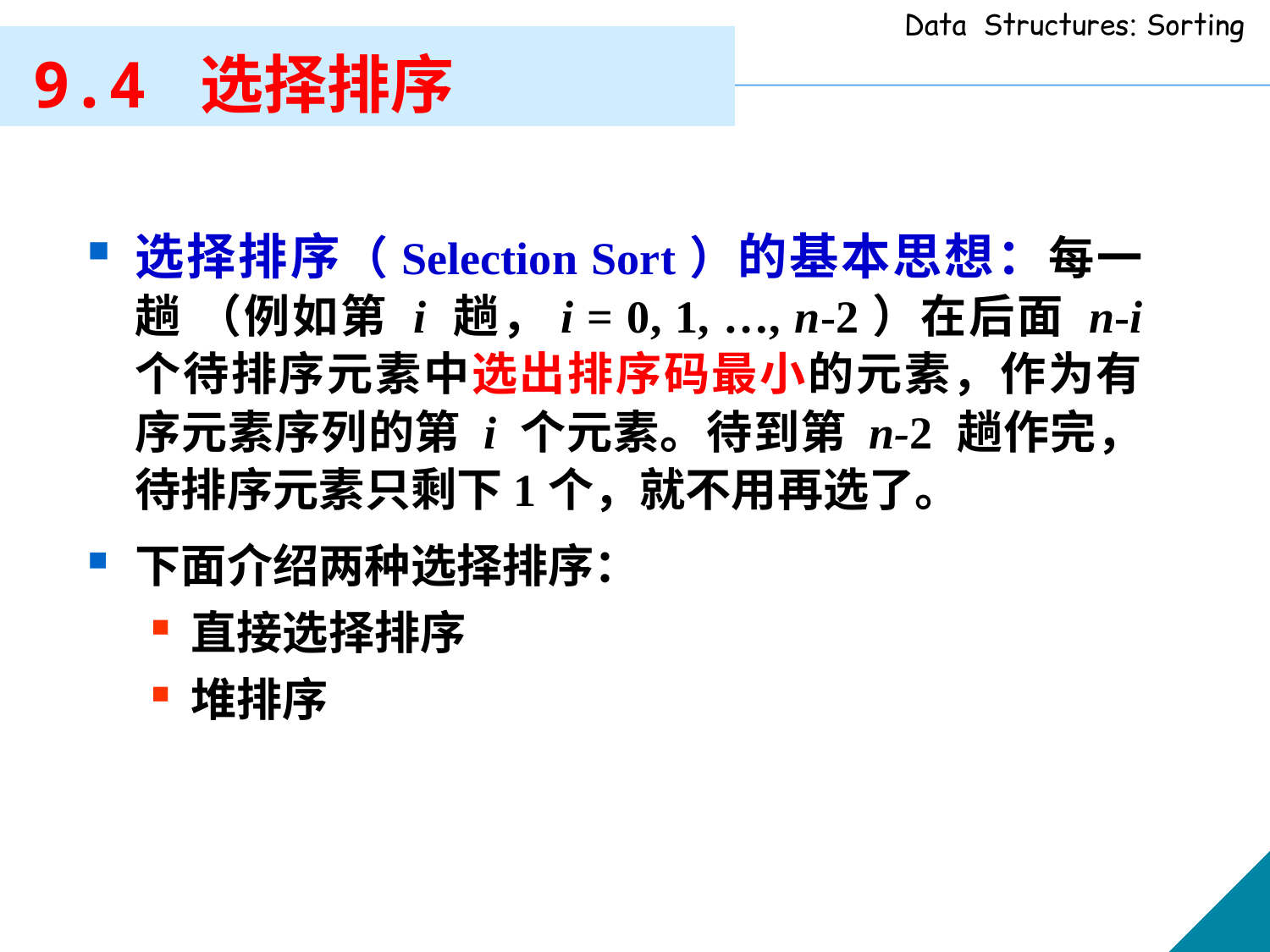

9.4 选择排序
选择排序（Selection Sort）的基本思想：每一趟 （例如第 i 趟，i = 0, 1, …, n-2）在后面 n-i 个待排序元素中选出排序码最小的元素，作为有序元素序列的第 i 个元素。待到第 n-2 趟作完，待排序元素只剩下1个，就不用再选了。
下面介绍两种选择排序：
直接选择排序
堆排序